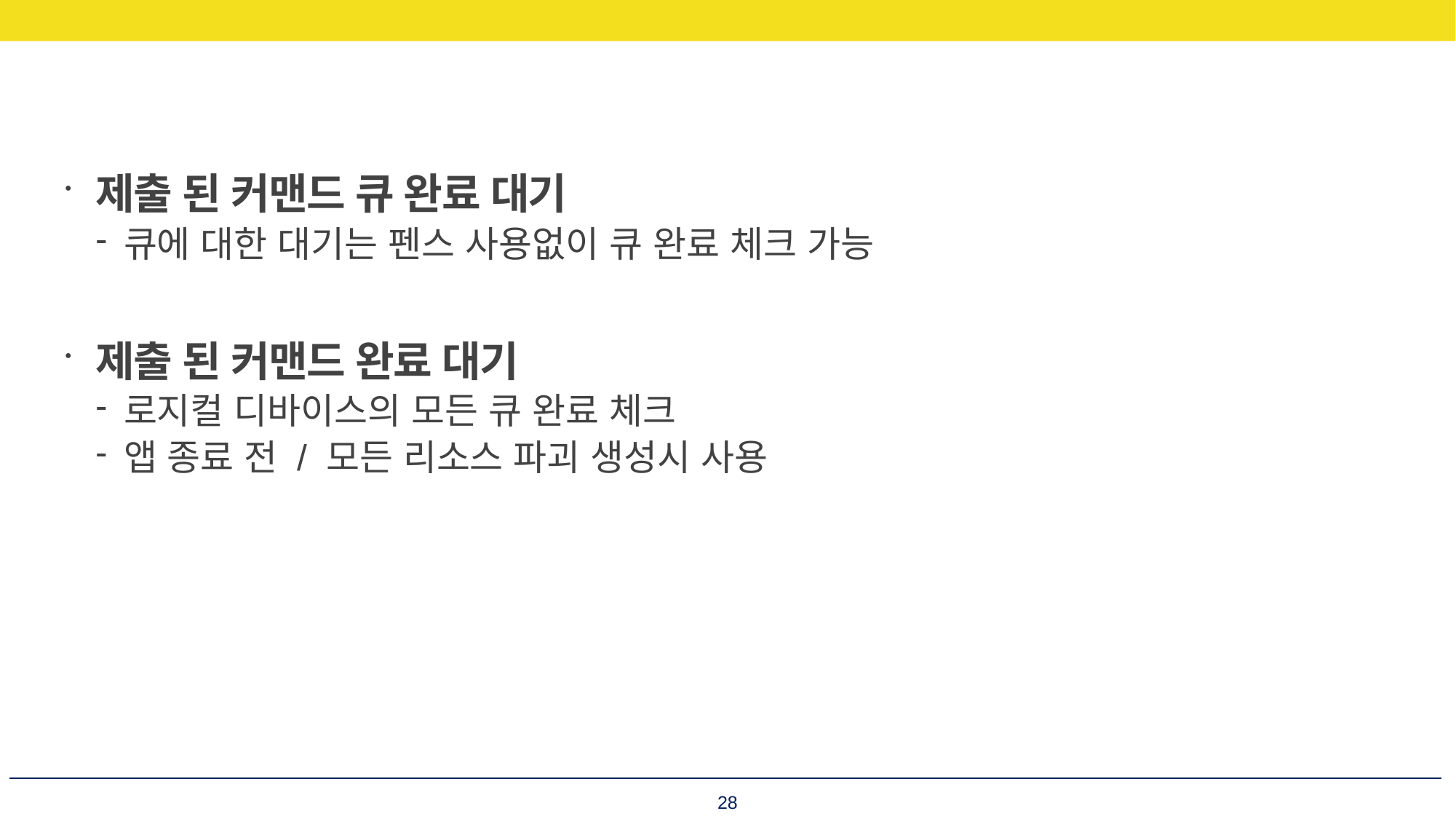

제출 된 커맨드 큐 완료 대기
큐에 대한 대기는 펜스 사용없이 큐 완료 체크 가능

제출 된 커맨드 완료 대기
로지컬 디바이스의 모든 큐 완료 체크
앱 종료 전 / 모든 리소스 파괴 생성시 사용

28